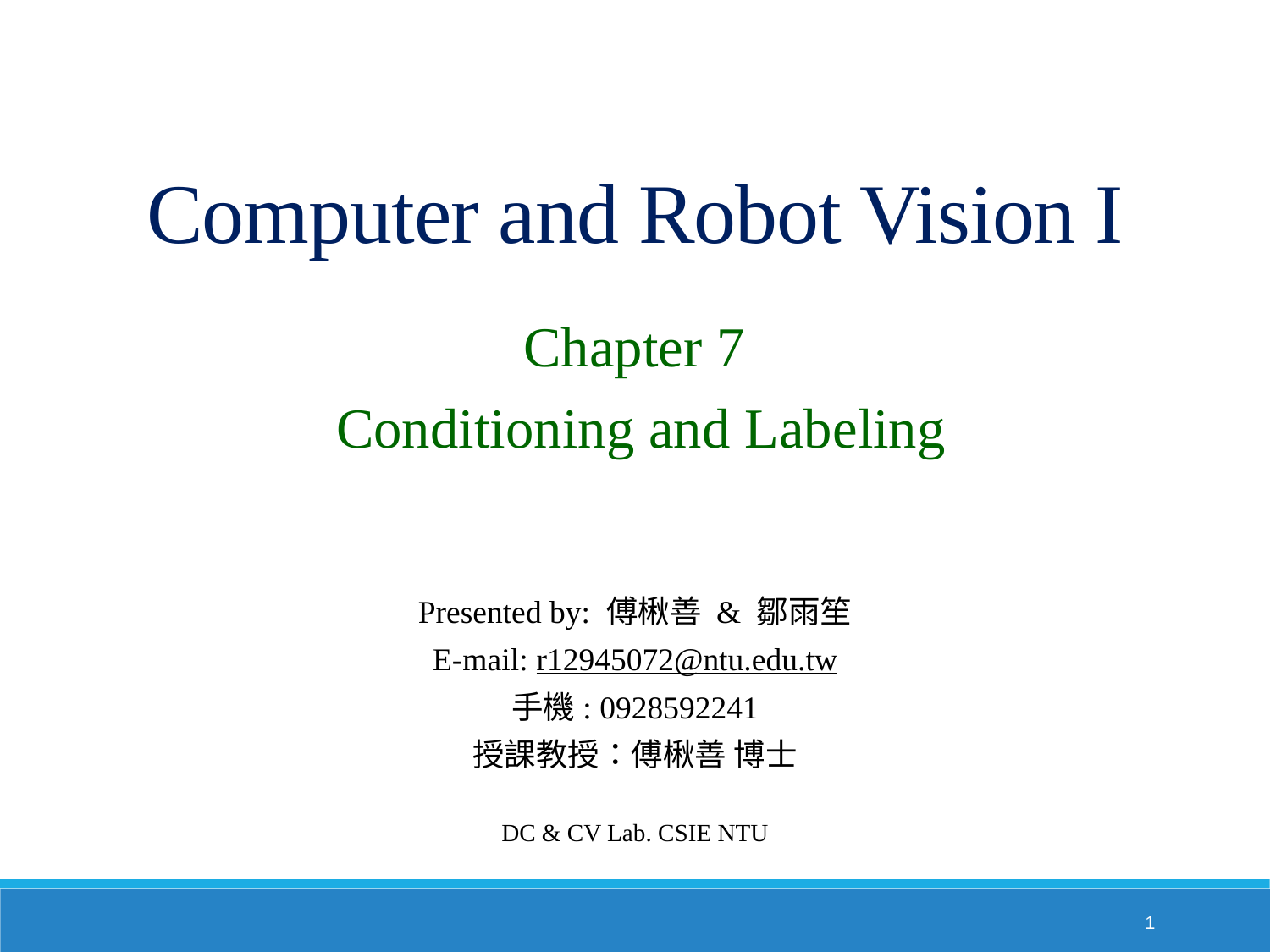

Computer and Robot Vision I
Chapter 7
Conditioning and Labeling
Presented by: 傅楸善 & 鄒雨笙
E-mail: r12945072@ntu.edu.tw
手機: 0928592241
授課教授：傅楸善 博士
DC & CV Lab. CSIE NTU
1